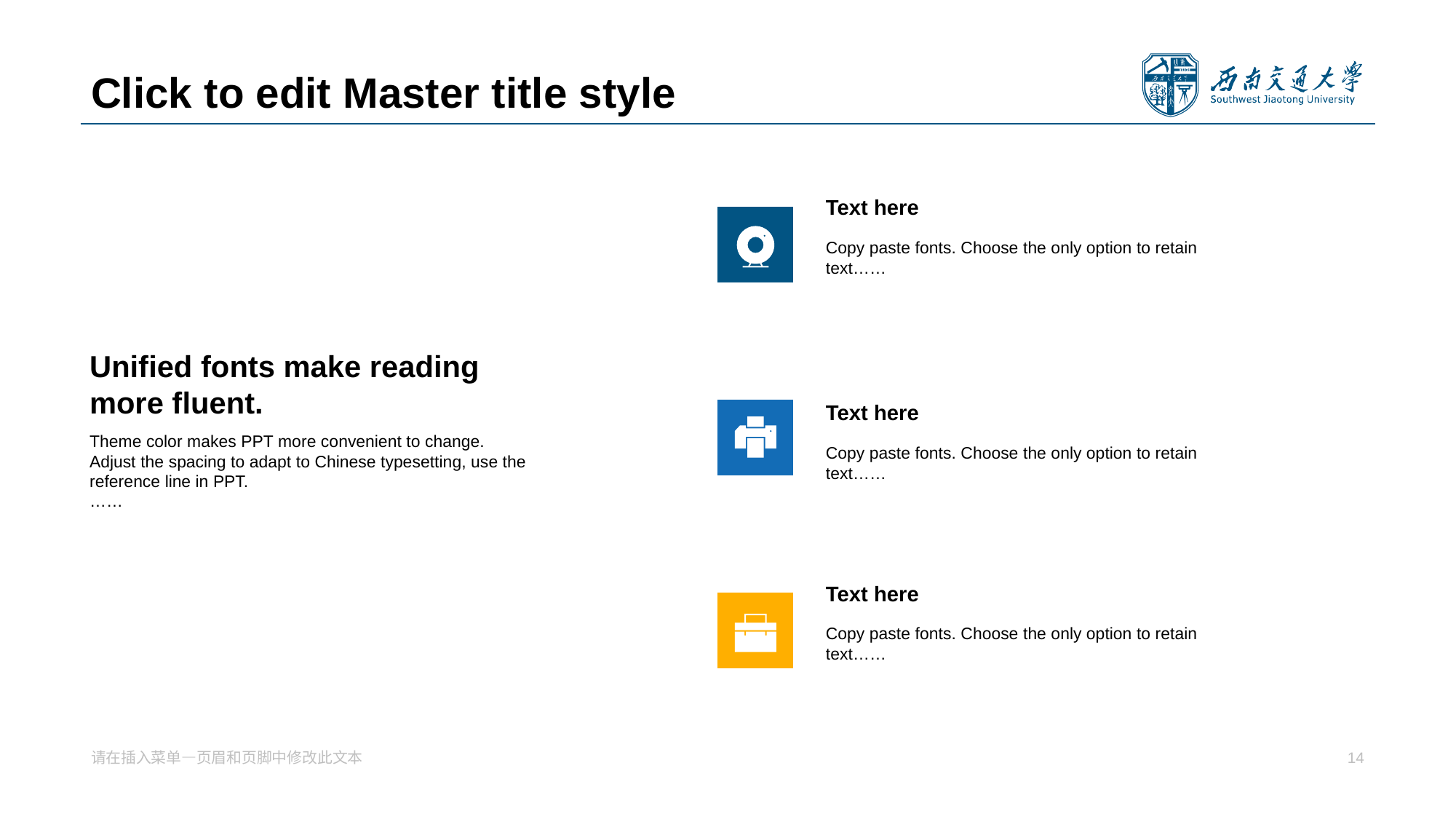

# Click to edit Master title style
Text here

Copy paste fonts. Choose the only option to retain text……
Unified fonts make reading more fluent.
Text here

Theme color makes PPT more convenient to change.
Adjust the spacing to adapt to Chinese typesetting, use the reference line in PPT.
……
Copy paste fonts. Choose the only option to retain text……
Text here

Copy paste fonts. Choose the only option to retain text……
请在插入菜单—页眉和页脚中修改此文本
14